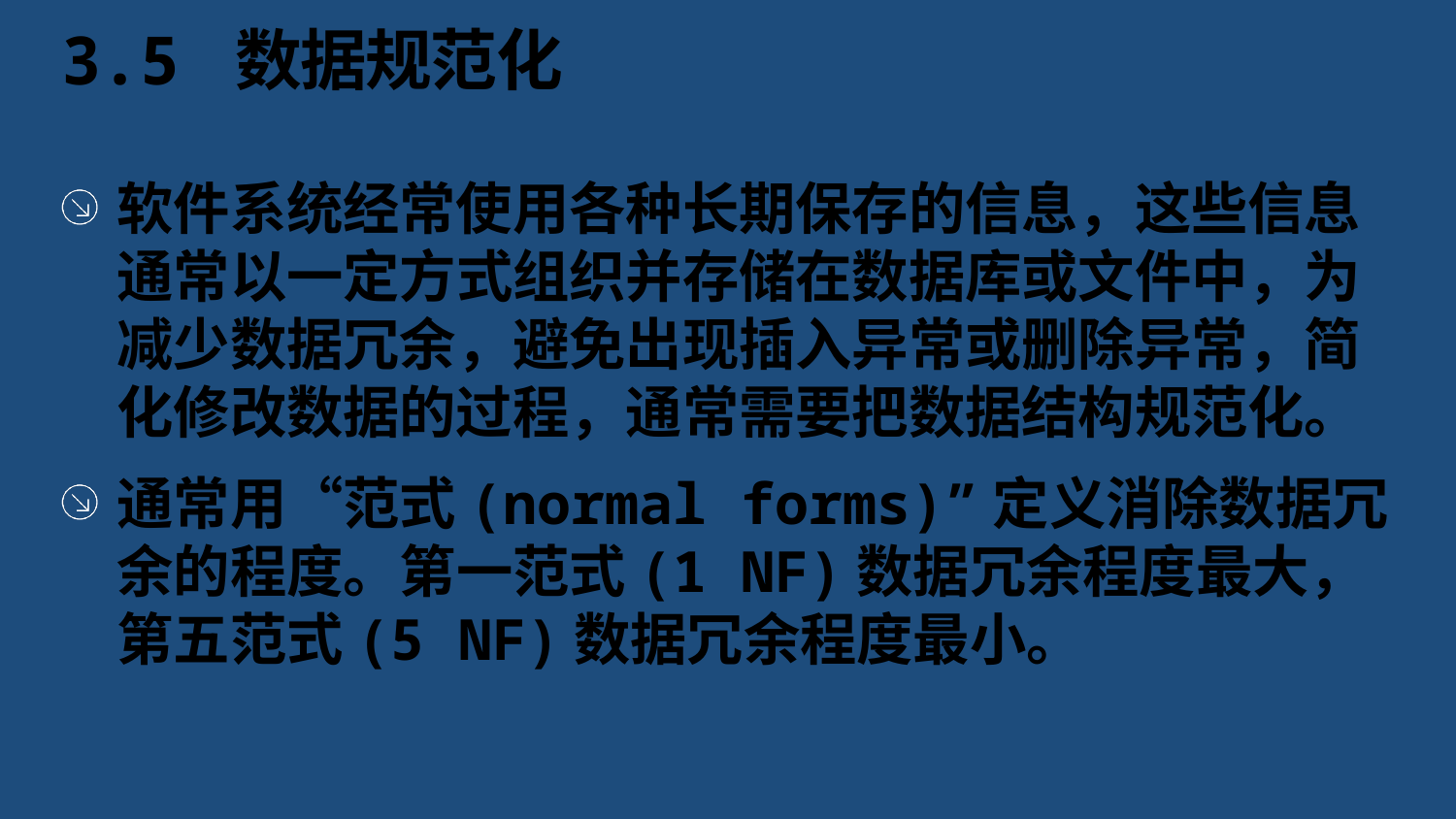

# 3.5 数据规范化
软件系统经常使用各种长期保存的信息，这些信息通常以一定方式组织并存储在数据库或文件中，为减少数据冗余，避免出现插入异常或删除异常，简化修改数据的过程，通常需要把数据结构规范化。
通常用“范式(normal forms)”定义消除数据冗余的程度。第一范式(1 NF)数据冗余程度最大，第五范式(5 NF)数据冗余程度最小。